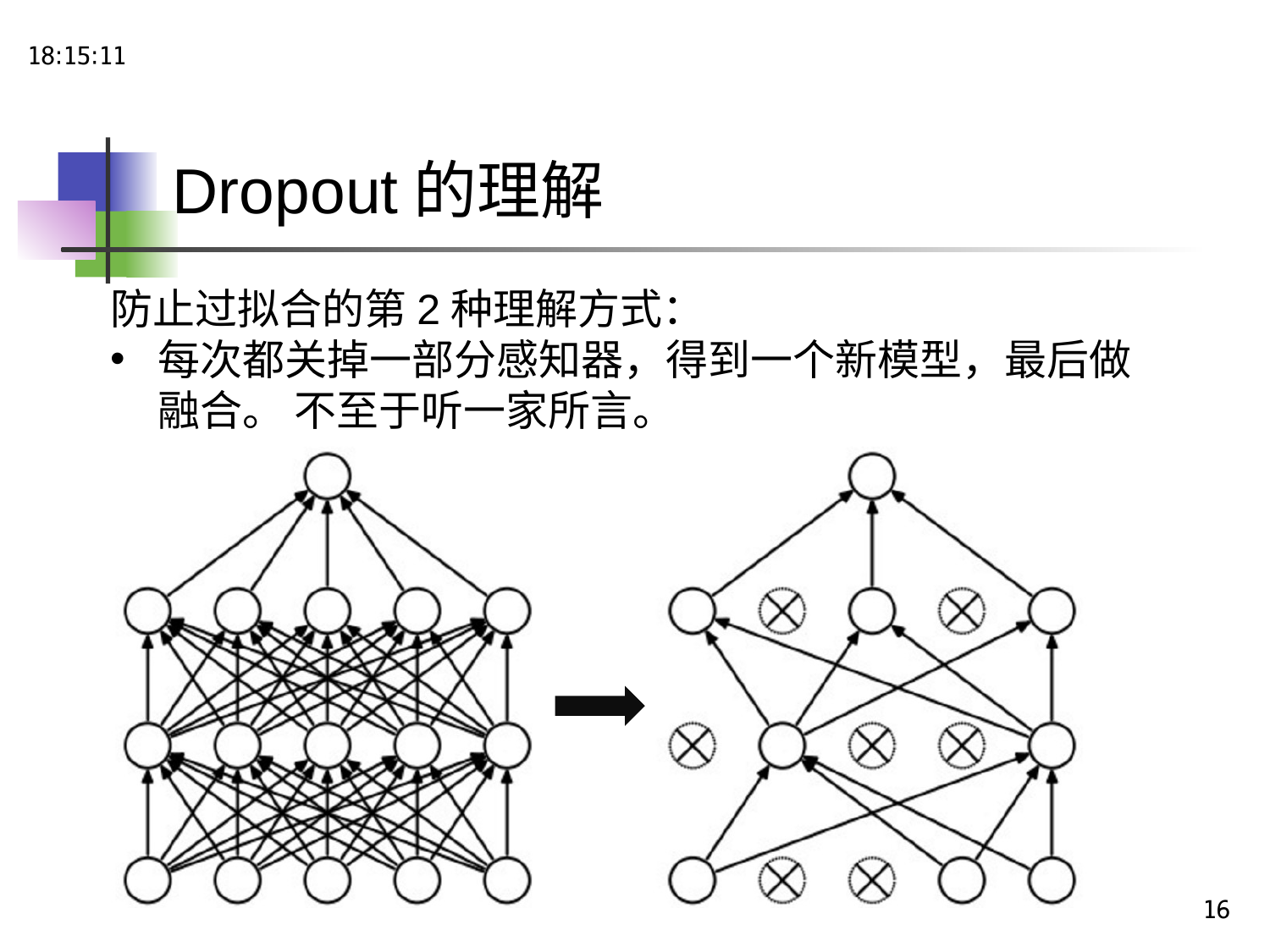

18:15:11
# Dropout的理解
防止过拟合的第2种理解方式：
每次都关掉一部分感知器，得到一个新模型，最后做融合。 不至于听一家所言。

16